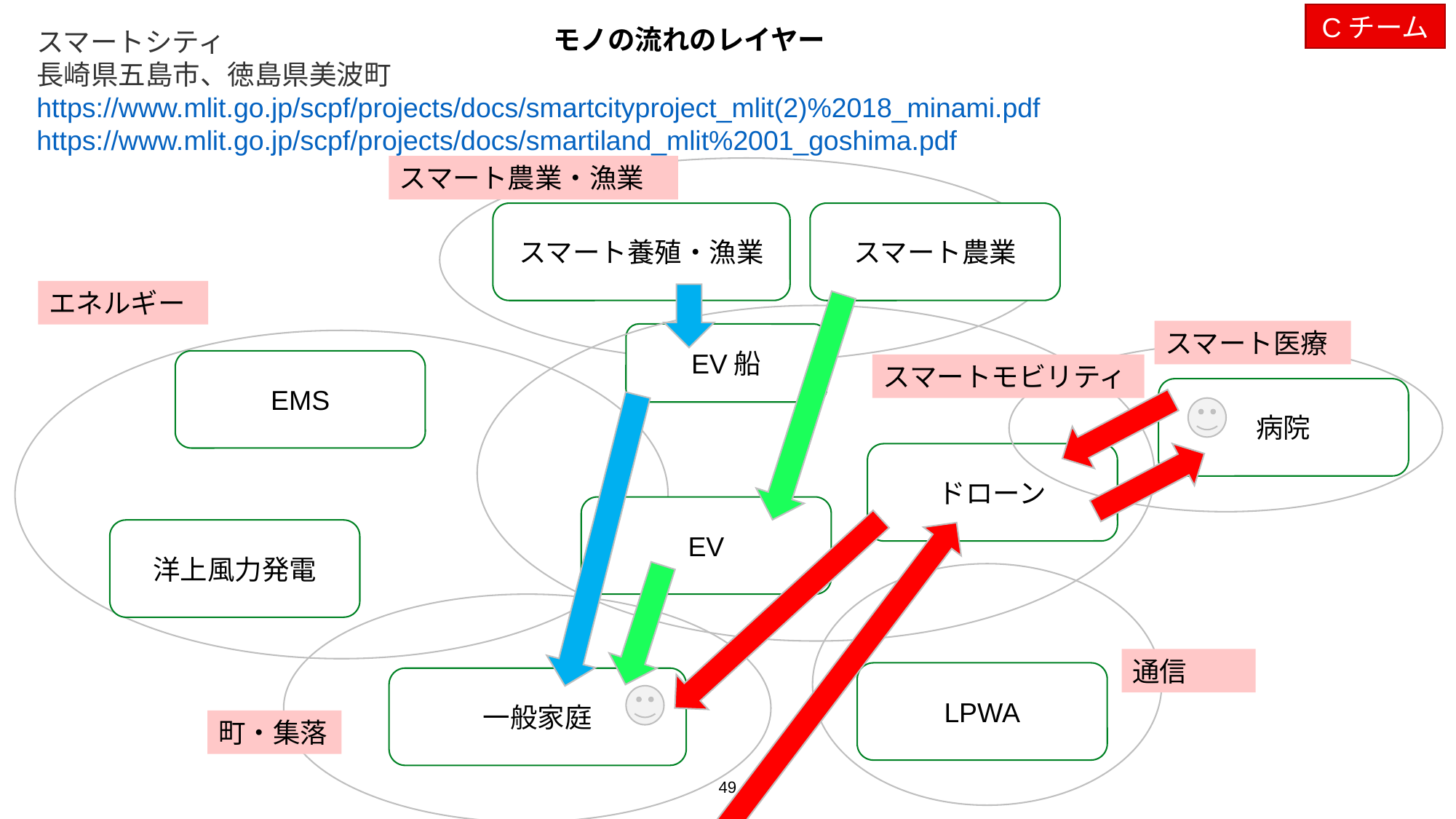

Cチーム
モノの流れのレイヤー
スマートシティ
長崎県五島市、徳島県美波町
https://www.mlit.go.jp/scpf/projects/docs/smartcityproject_mlit(2)%2018_minami.pdf
https://www.mlit.go.jp/scpf/projects/docs/smartiland_mlit%2001_goshima.pdf

スマート農業・漁業

スマート養殖・漁業
スマート農業
エネルギー

スマート医療
EV船

EMS
スマートモビリティ
病院

ドローン

EV
洋上風力発電

通信

LPWA
一般家庭

町・集落
49